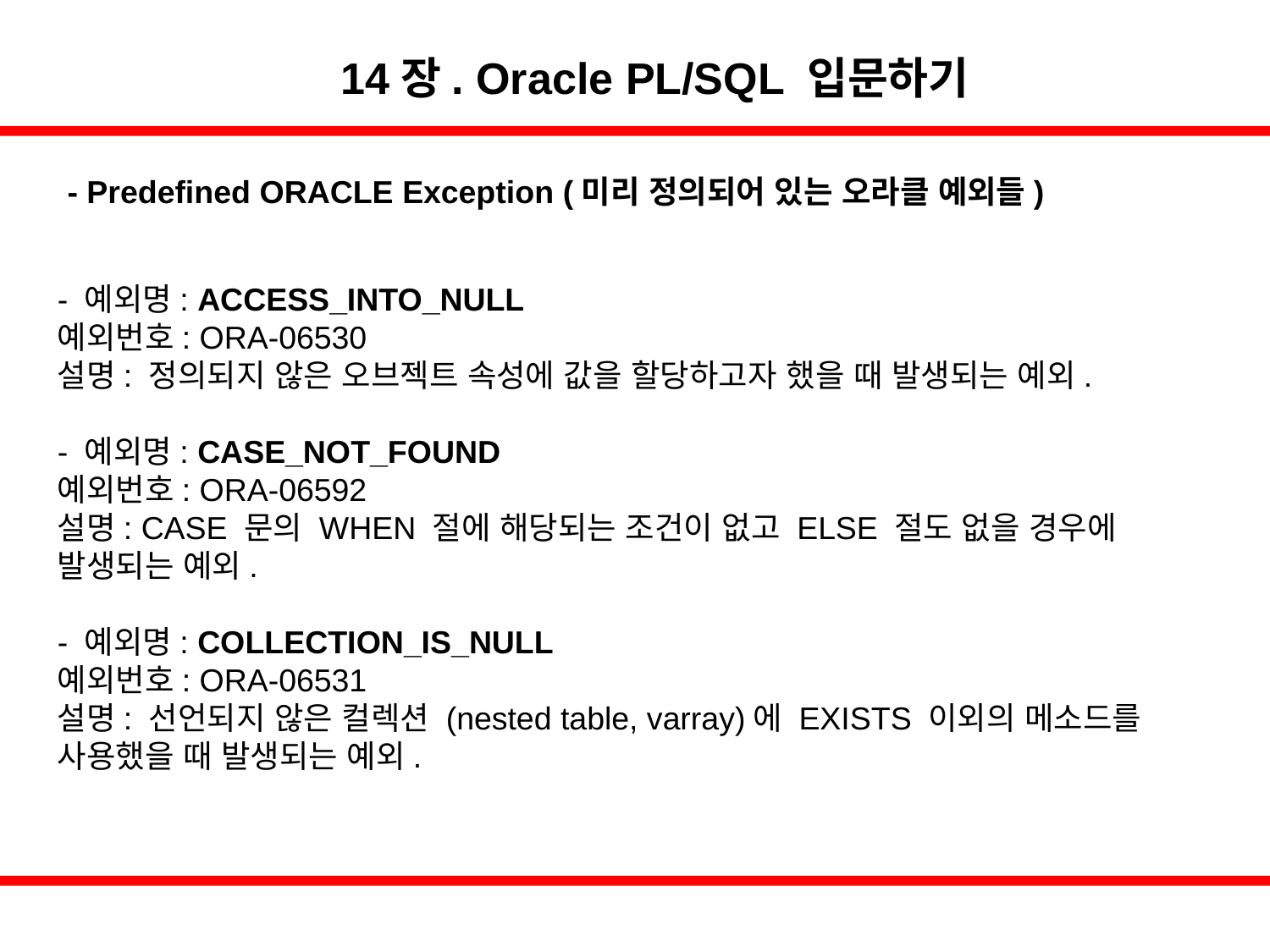

14장. Oracle PL/SQL 입문하기

- Predefined ORACLE Exception (미리 정의되어 있는 오라클 예외들)
- 예외명: ACCESS_INTO_NULL
예외번호: ORA-06530
설명: 정의되지 않은 오브젝트 속성에 값을 할당하고자 했을 때 발생되는 예외.

- 예외명: CASE_NOT_FOUND
예외번호: ORA-06592
설명: CASE 문의 WHEN 절에 해당되는 조건이 없고 ELSE 절도 없을 경우에 발생되는 예외.

- 예외명: COLLECTION_IS_NULL
예외번호: ORA-06531
설명: 선언되지 않은 컬렉션 (nested table, varray)에 EXISTS 이외의 메소드를
사용했을 때 발생되는 예외.